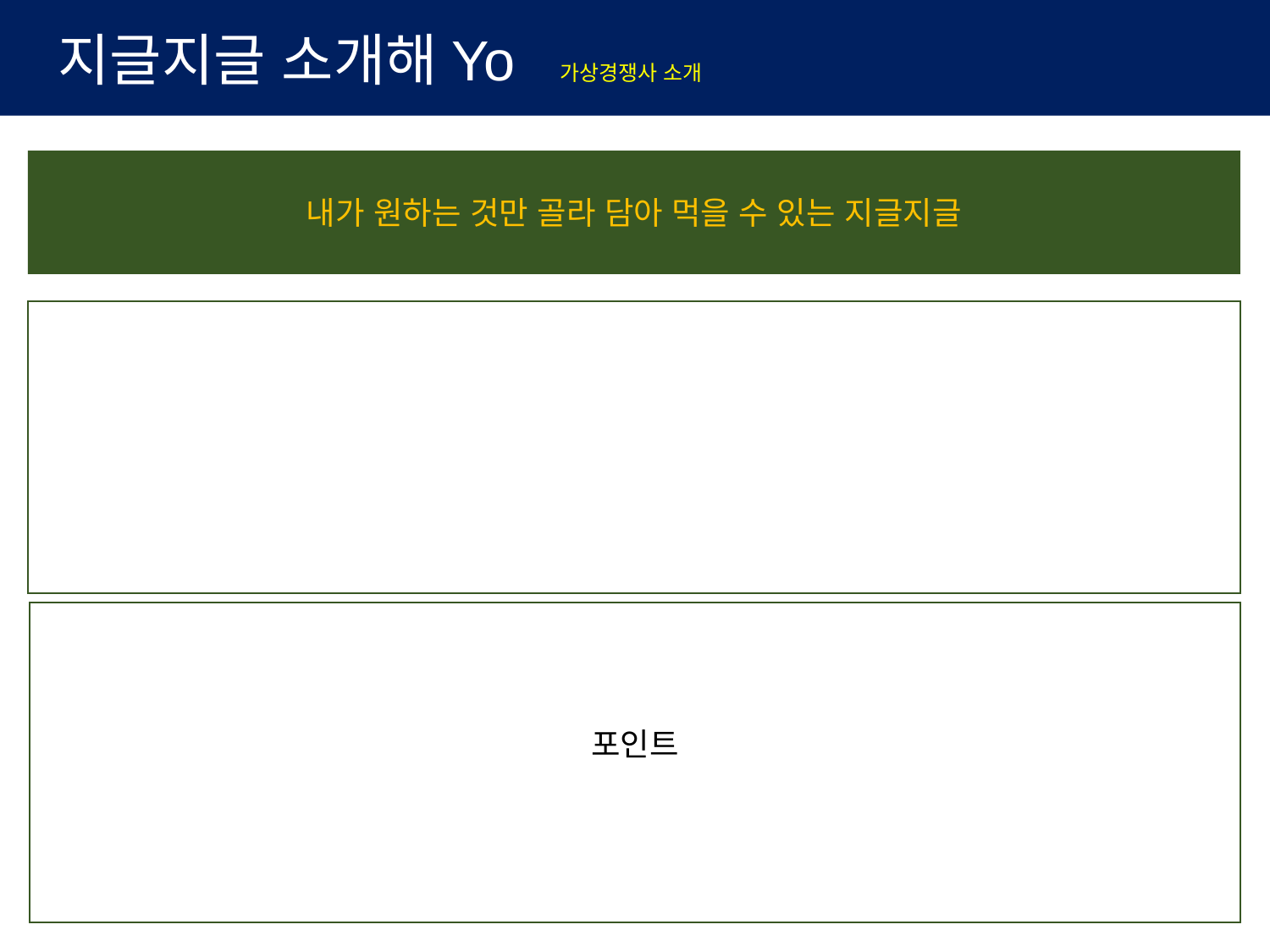

지글지글 소개해Yo  가상경쟁사 소개
내가 원하는 것만 골라 담아 먹을 수 있는 지글지글

포인트